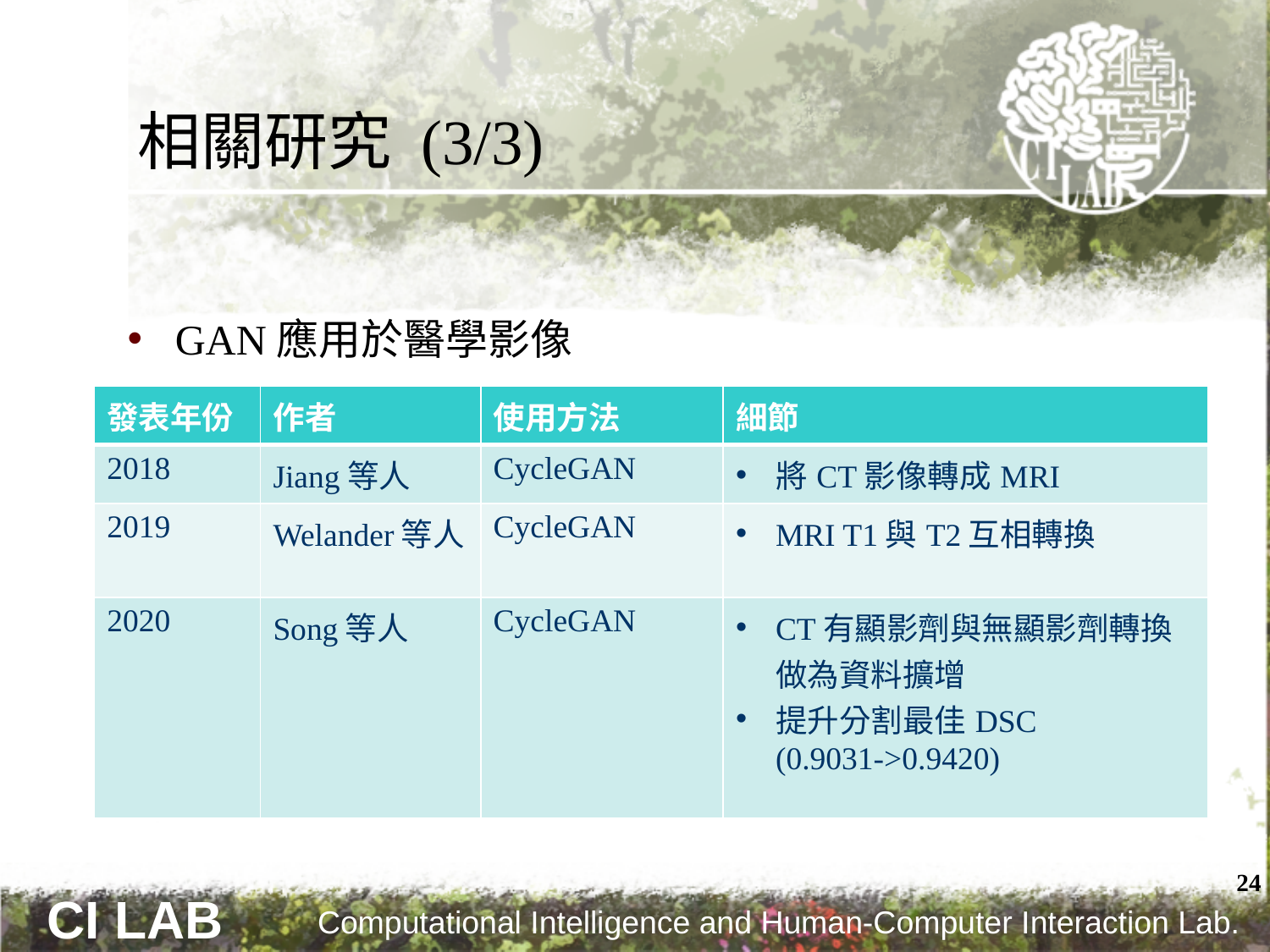

# 相關研究 (3/3)
GAN應用於醫學影像
| 發表年份 | 作者 | 使用方法 | 細節 |
| --- | --- | --- | --- |
| 2018 | Jiang等人 | CycleGAN | 將CT影像轉成MRI |
| 2019 | Welander等人 | CycleGAN | MRI T1與T2互相轉換 |
| 2020 | Song等人 | CycleGAN | CT有顯影劑與無顯影劑轉換做為資料擴增 提升分割最佳DSC (0.9031->0.9420) |
24